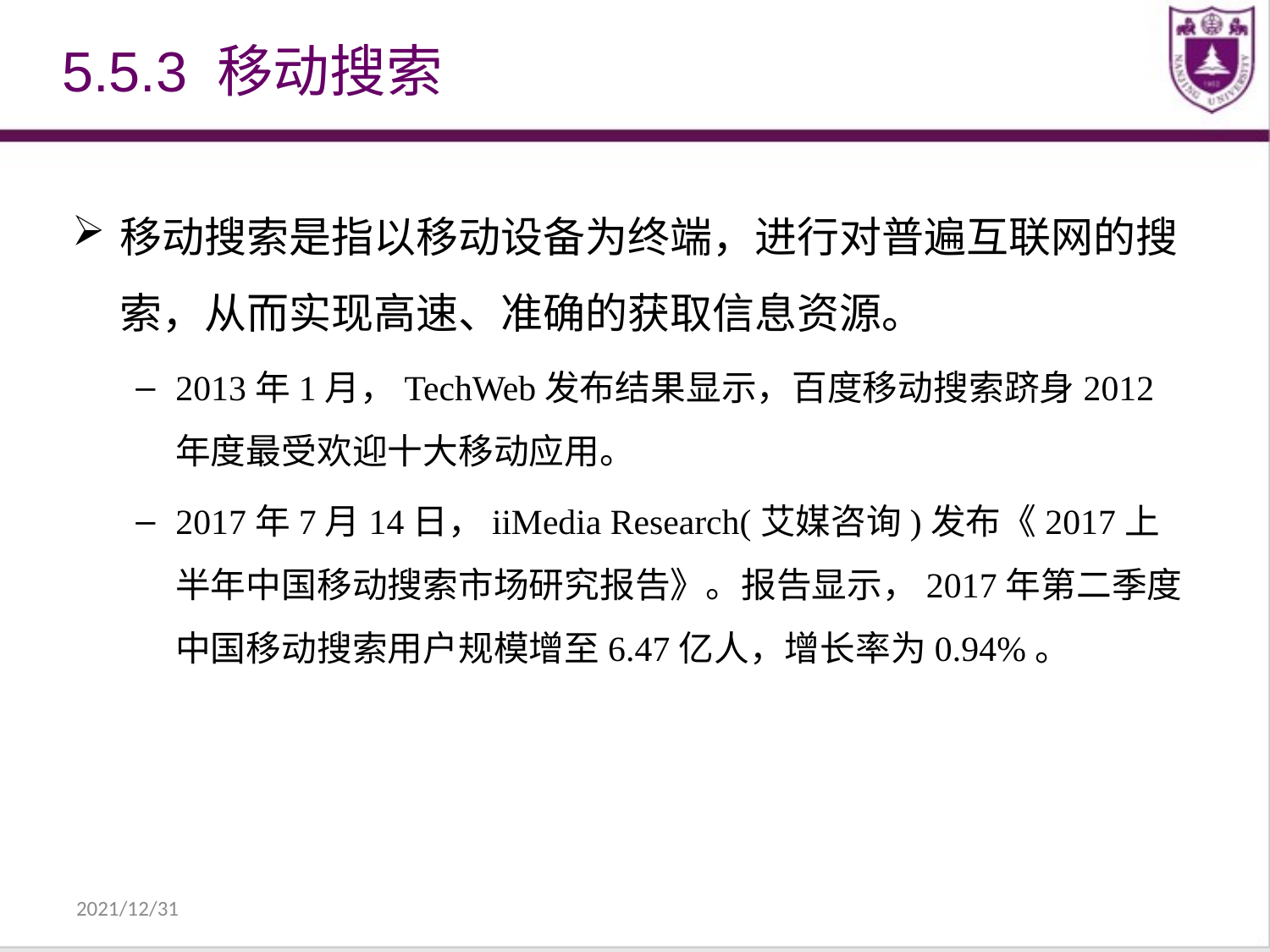

5.5.3 移动搜索
移动搜索是指以移动设备为终端，进行对普遍互联网的搜索，从而实现高速、准确的获取信息资源。
2013年1月，TechWeb发布结果显示，百度移动搜索跻身2012年度最受欢迎十大移动应用。
2017年7月14日，iiMedia Research(艾媒咨询)发布《2017上半年中国移动搜索市场研究报告》。报告显示，2017年第二季度中国移动搜索用户规模增至6.47亿人，增长率为0.94%。
2021/12/31